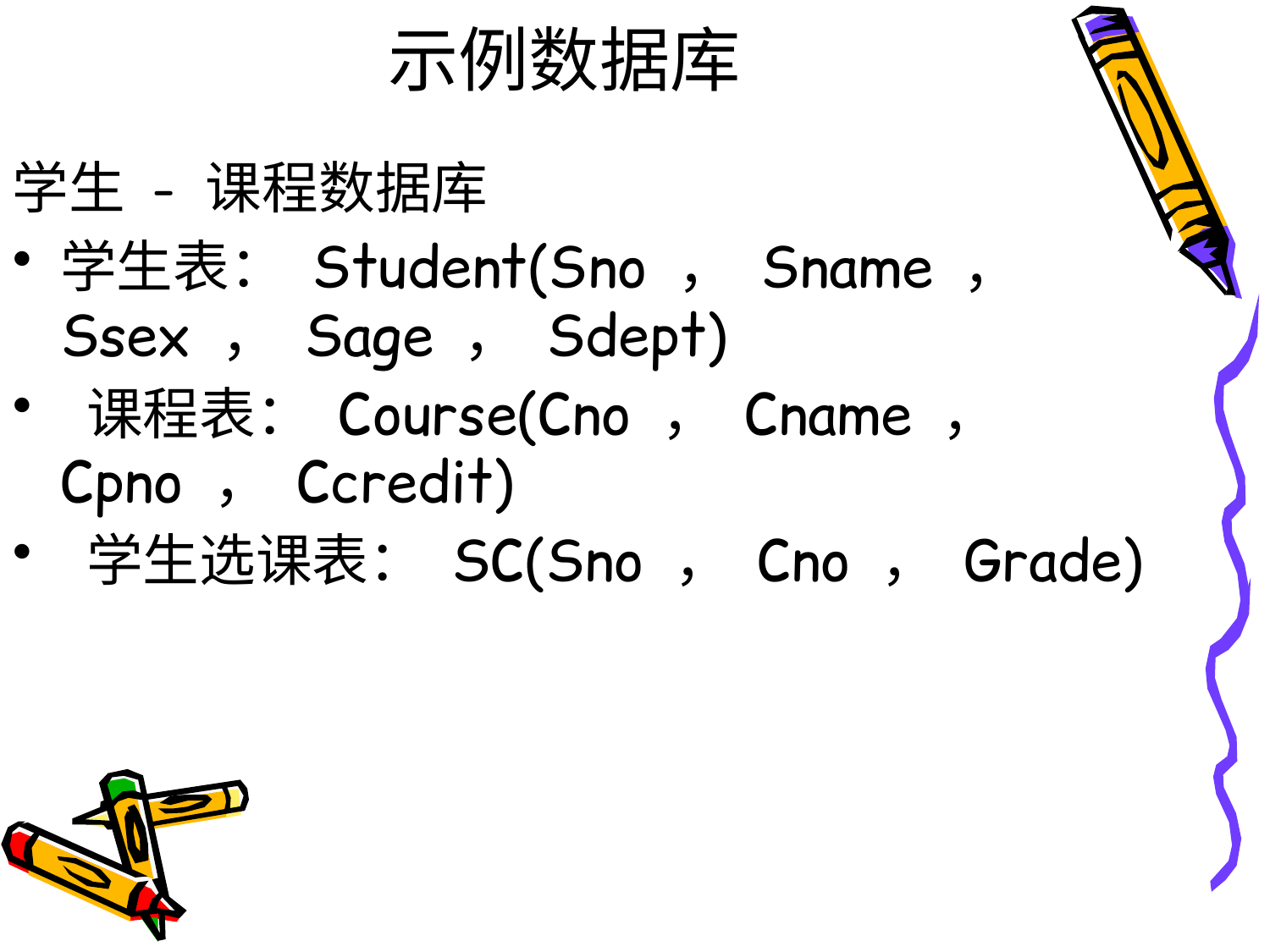

# 示例数据库
学生 - 课程数据库
学生表： Student(Sno ， Sname ， Ssex ， Sage ， Sdept)
 课程表： Course(Cno ， Cname ， Cpno ， Ccredit)
 学生选课表： SC(Sno ， Cno ， Grade)